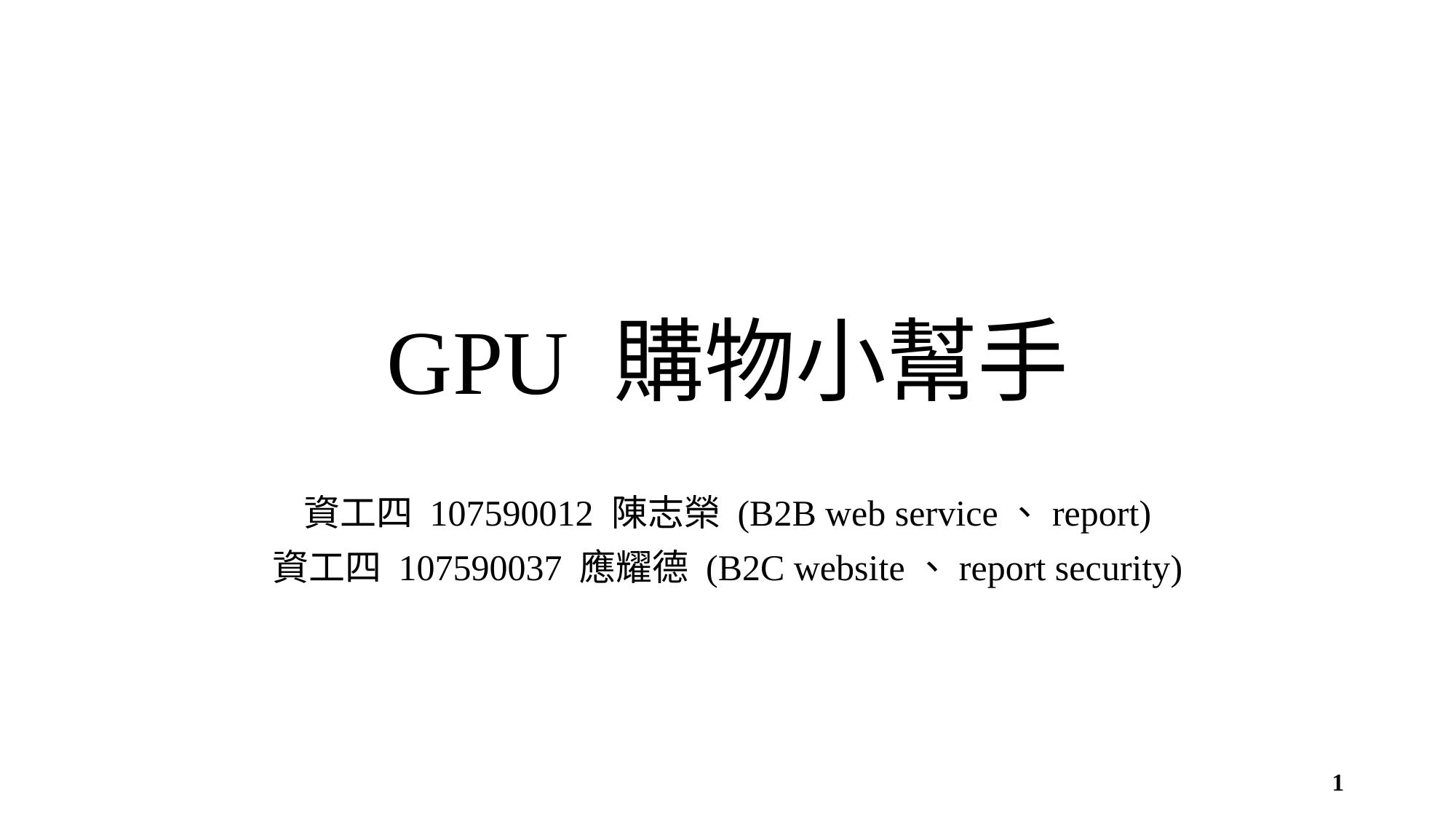

# GPU 購物小幫手

資工四 107590012 陳志榮 (B2B web service、report)
資工四 107590037 應耀德 (B2C website、report security)
1